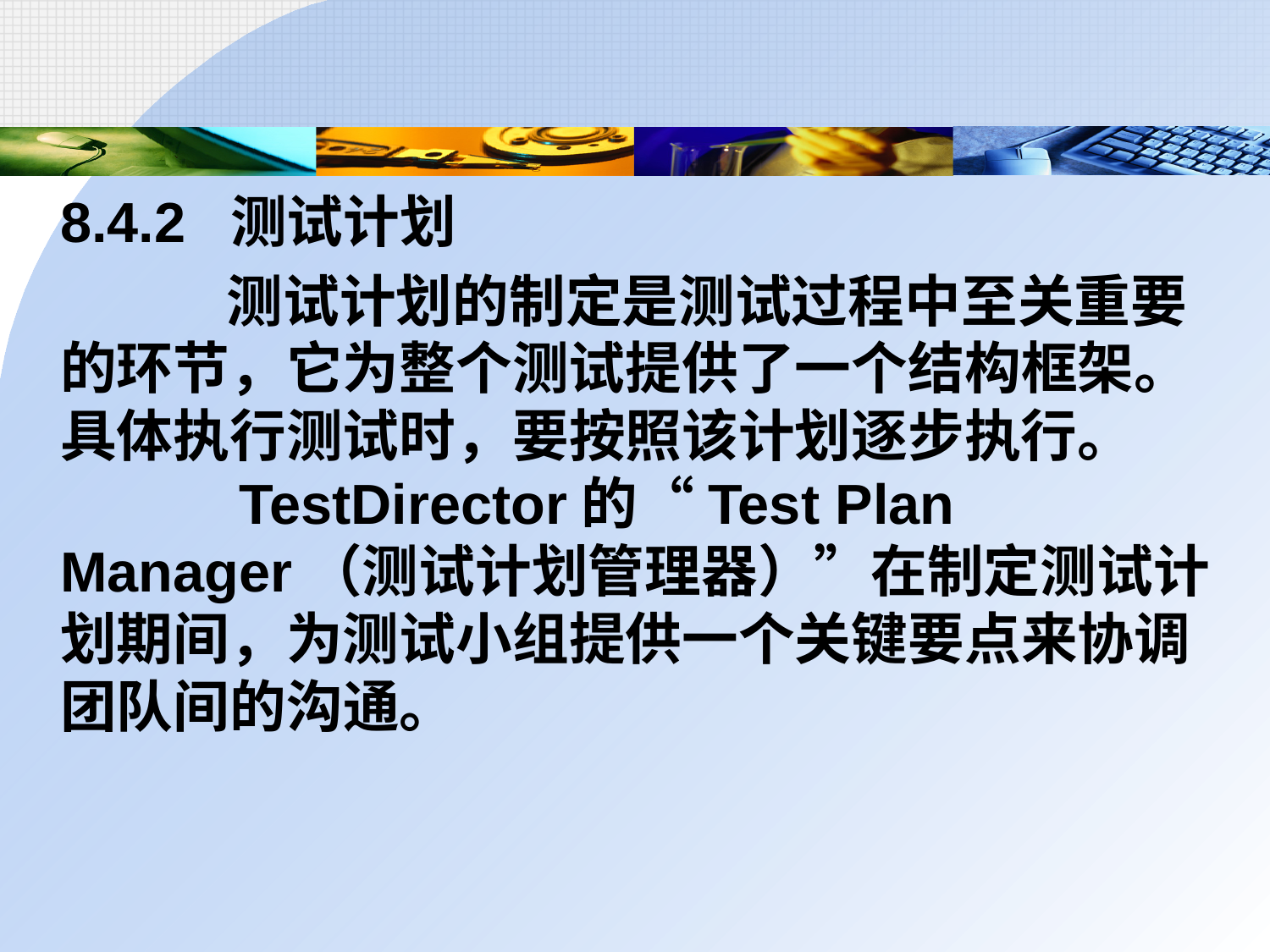

8.4.2  测试计划
		  测试计划的制定是测试过程中至关重要的环节，它为整个测试提供了一个结构框架。具体执行测试时，要按照该计划逐步执行。	  	   TestDirector的“Test Plan Manager（测试计划管理器）”在制定测试计划期间，为测试小组提供一个关键要点来协调团队间的沟通。